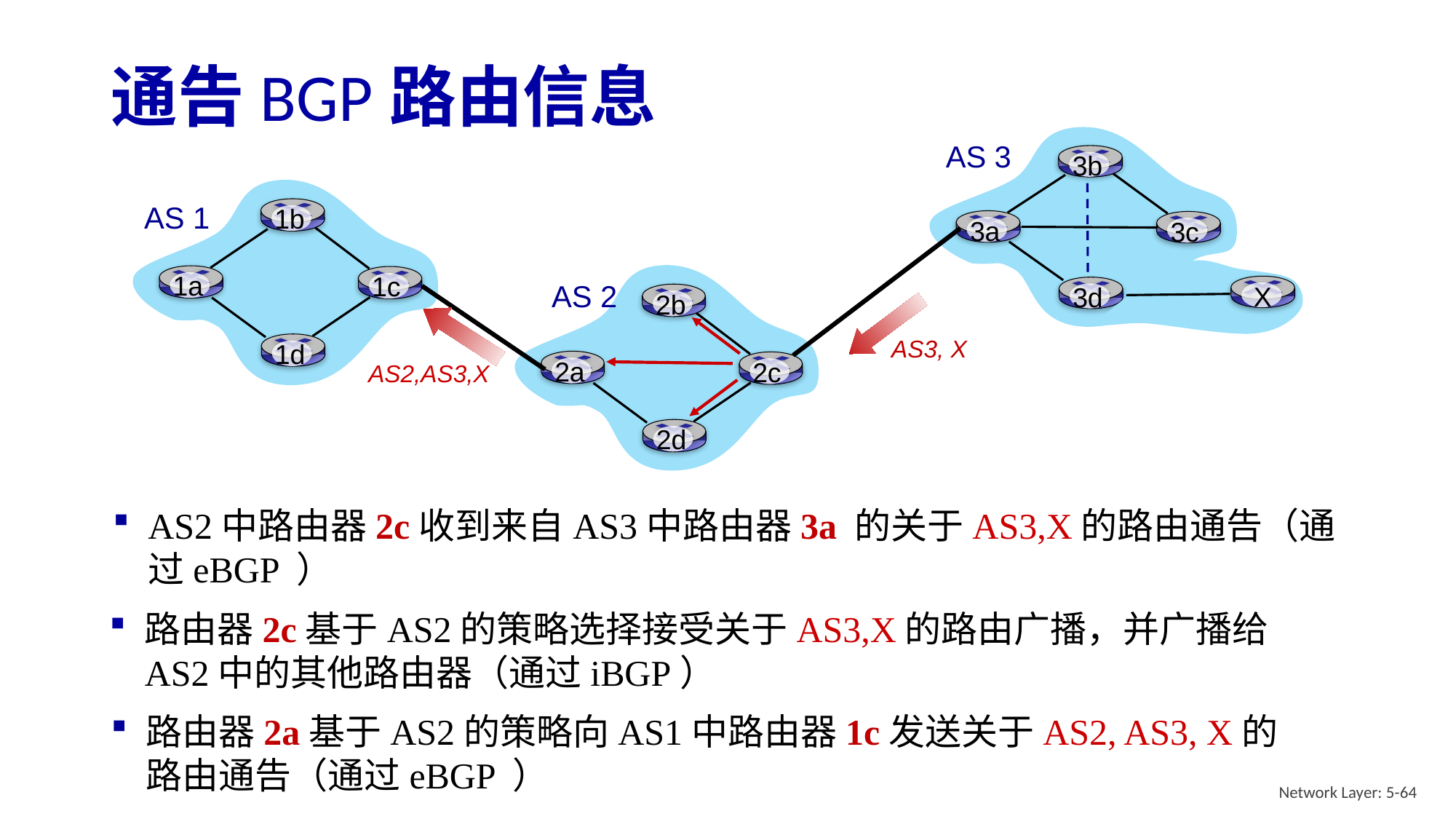

# 通告BGP路由信息

AS 3
3b

3a

3c

3d

1b

1a

1c

1d

AS 1

2b

2a

2c

2d

AS 2

  X

AS3, X

AS2,AS3,X
AS2中路由器2c收到来自AS3中路由器3a 的关于AS3,X的路由通告（通过eBGP ）
路由器2c基于AS2的策略选择接受关于AS3,X的路由广播，并广播给AS2中的其他路由器（通过iBGP）

路由器2a基于AS2的策略向AS1中路由器1c发送关于AS2, AS3, X的路由通告（通过eBGP ）
Network Layer: 5-64